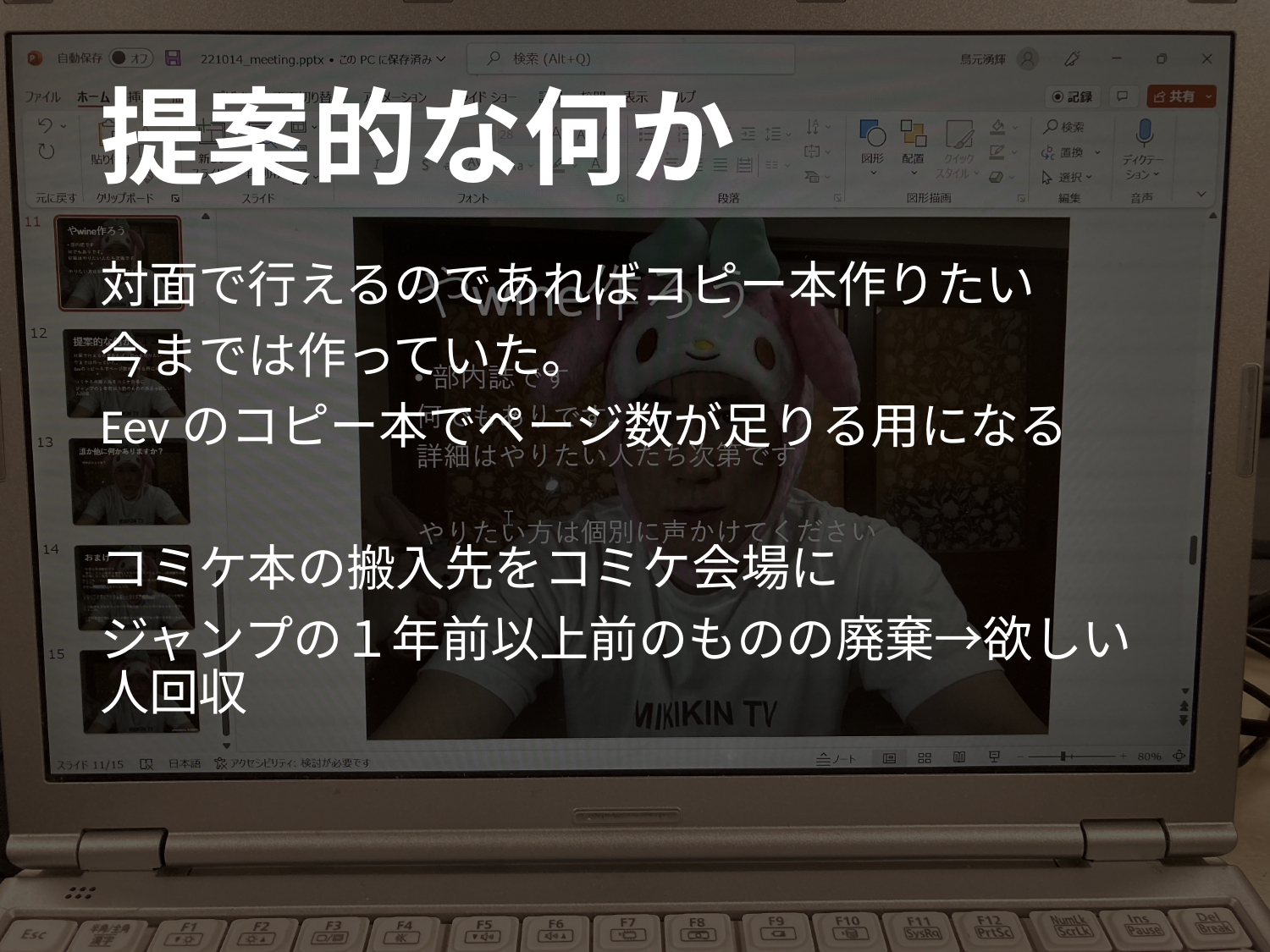

# 提案的な何か
対面で行えるのであればコピー本作りたい
今までは作っていた。
Eevのコピー本でページ数が足りる用になる

コミケ本の搬入先をコミケ会場に
ジャンプの１年前以上前のものの廃棄→欲しい人回収